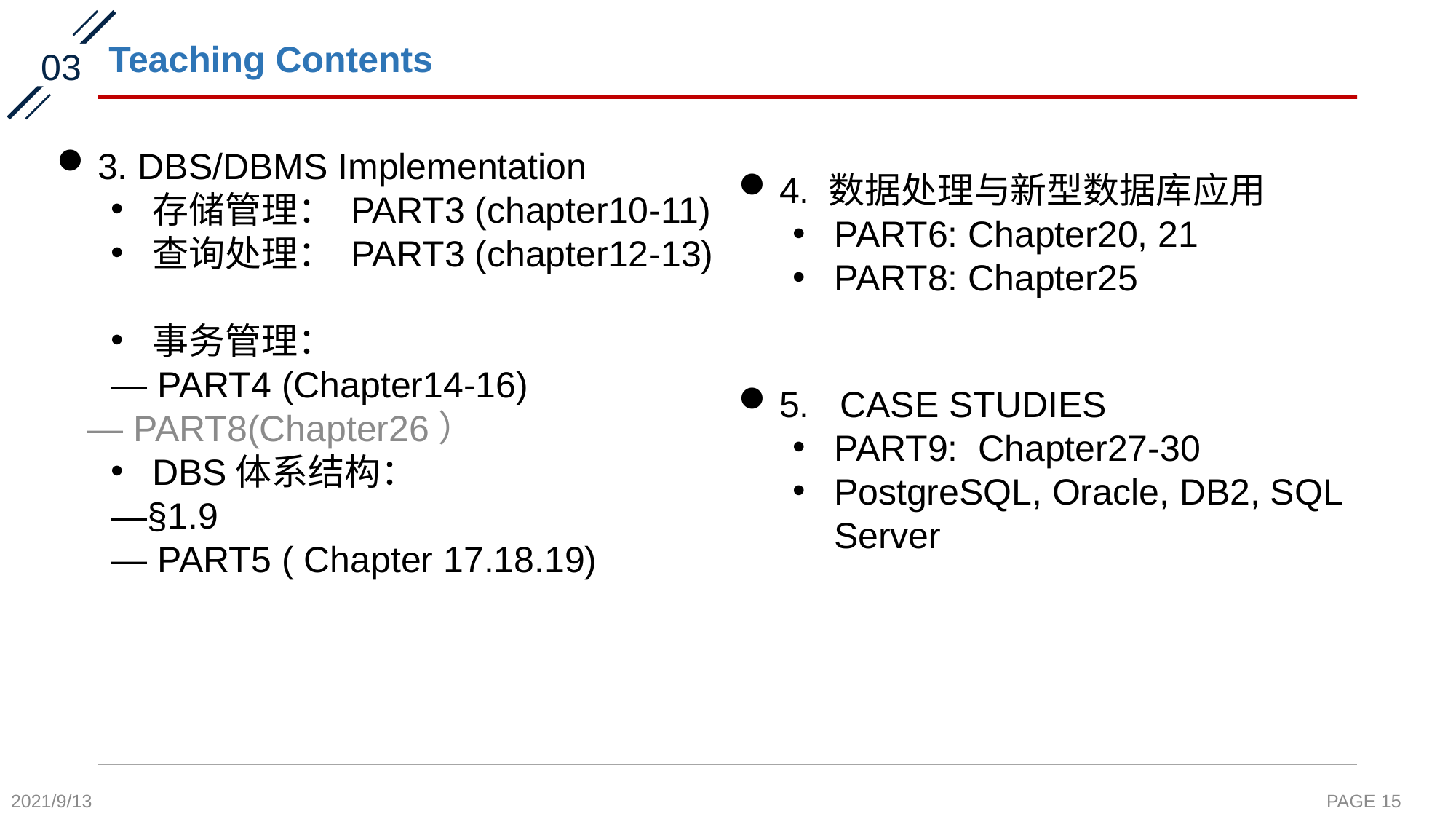

# Teaching Contents
03
3. DBS/DBMS Implementation
存储管理： PART3 (chapter10-11)
查询处理： PART3 (chapter12-13)
事务管理：
— PART4 (Chapter14-16)
   — PART8(Chapter26）
DBS体系结构：
—§1.9
— PART5 ( Chapter 17.18.19)

4. 数据处理与新型数据库应用
PART6: Chapter20, 21
PART8: Chapter25

5.   CASE STUDIES
PART9:  Chapter27-30
PostgreSQL, Oracle, DB2, SQL Server

2021/9/13
PAGE 15